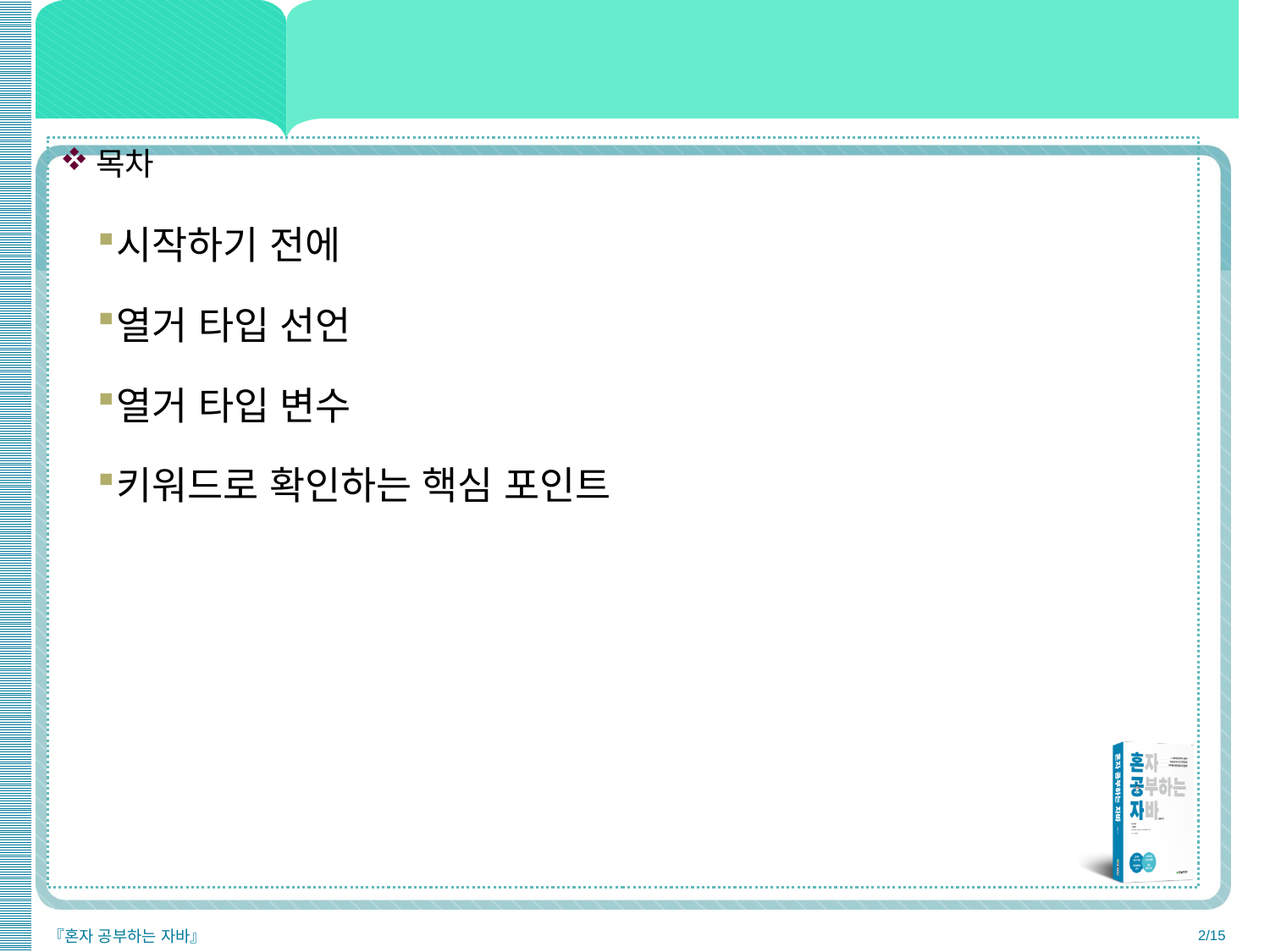

목차
시작하기 전에
열거 타입 선언
열거 타입 변수
키워드로 확인하는 핵심 포인트